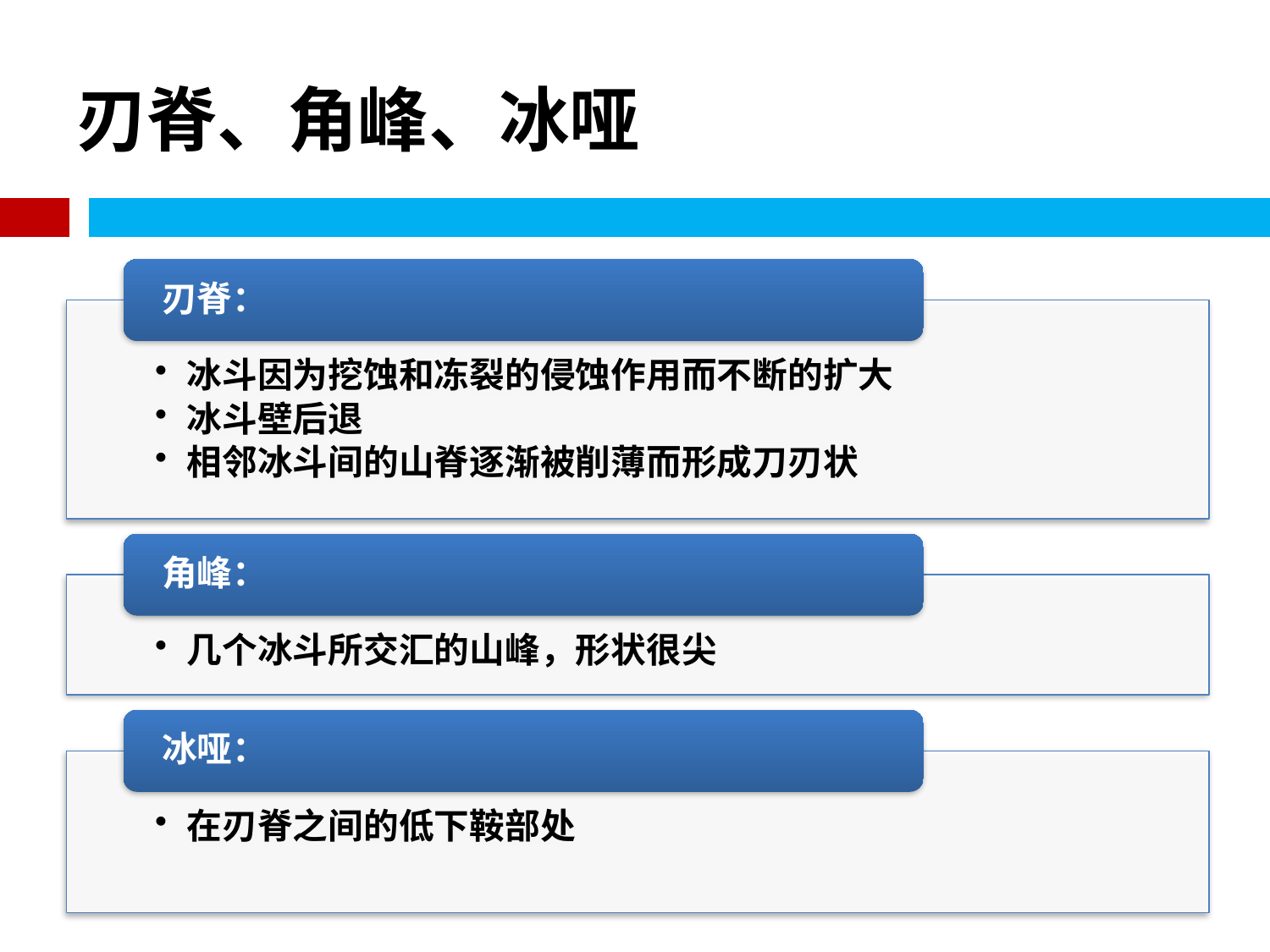

# 刃脊、角峰、冰哑
冰斗因为挖蚀和冻裂的侵蚀作用而不断的扩大
冰斗壁后退
相邻冰斗间的山脊逐渐被削薄而形成刀刃状
刃脊：
几个冰斗所交汇的山峰，形状很尖
角峰：
在刃脊之间的低下鞍部处
冰哑：